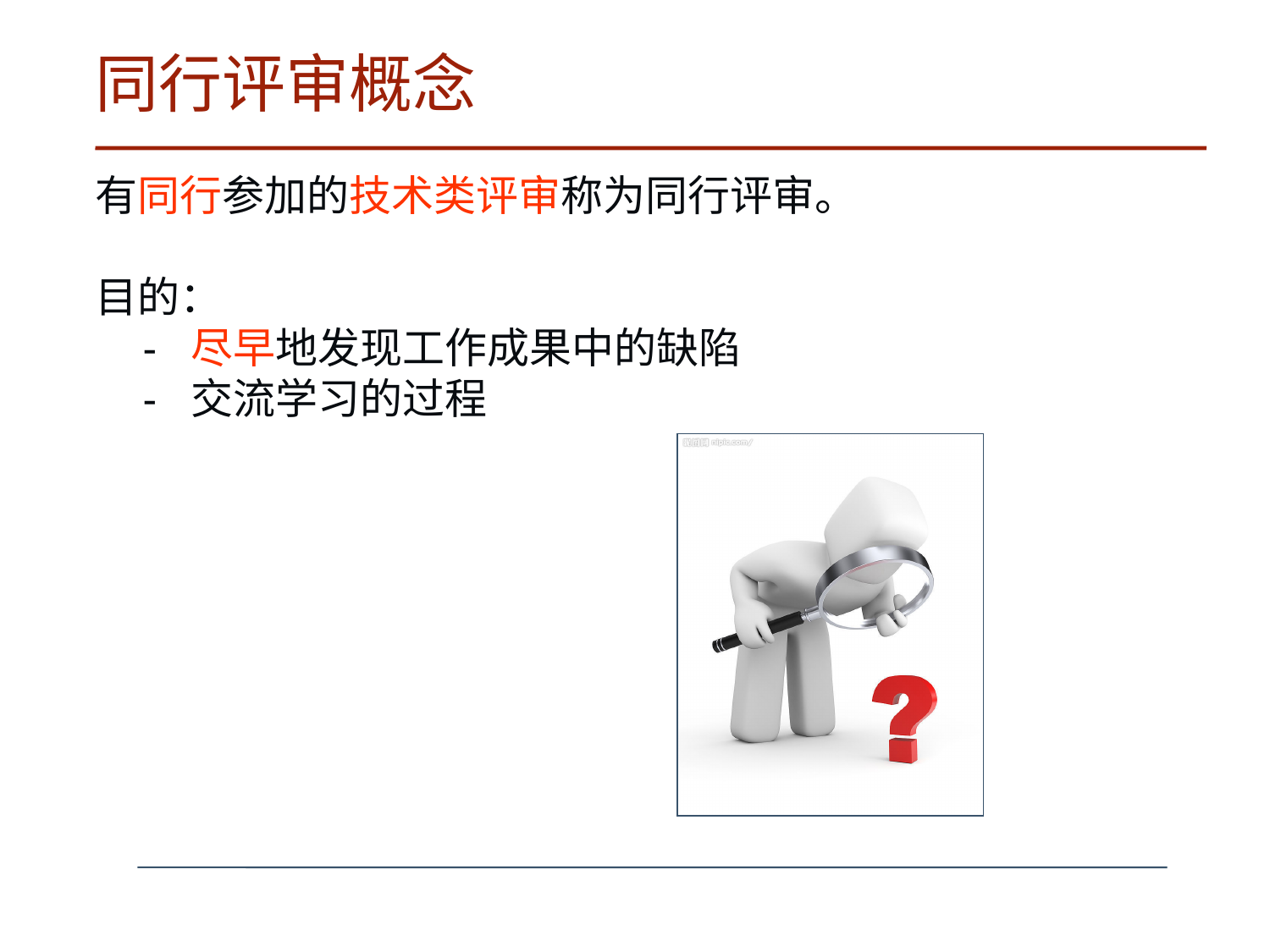

# 同行评审概念
有同行参加的技术类评审称为同行评审。

目的：
    -  尽早地发现工作成果中的缺陷
    -  交流学习的过程